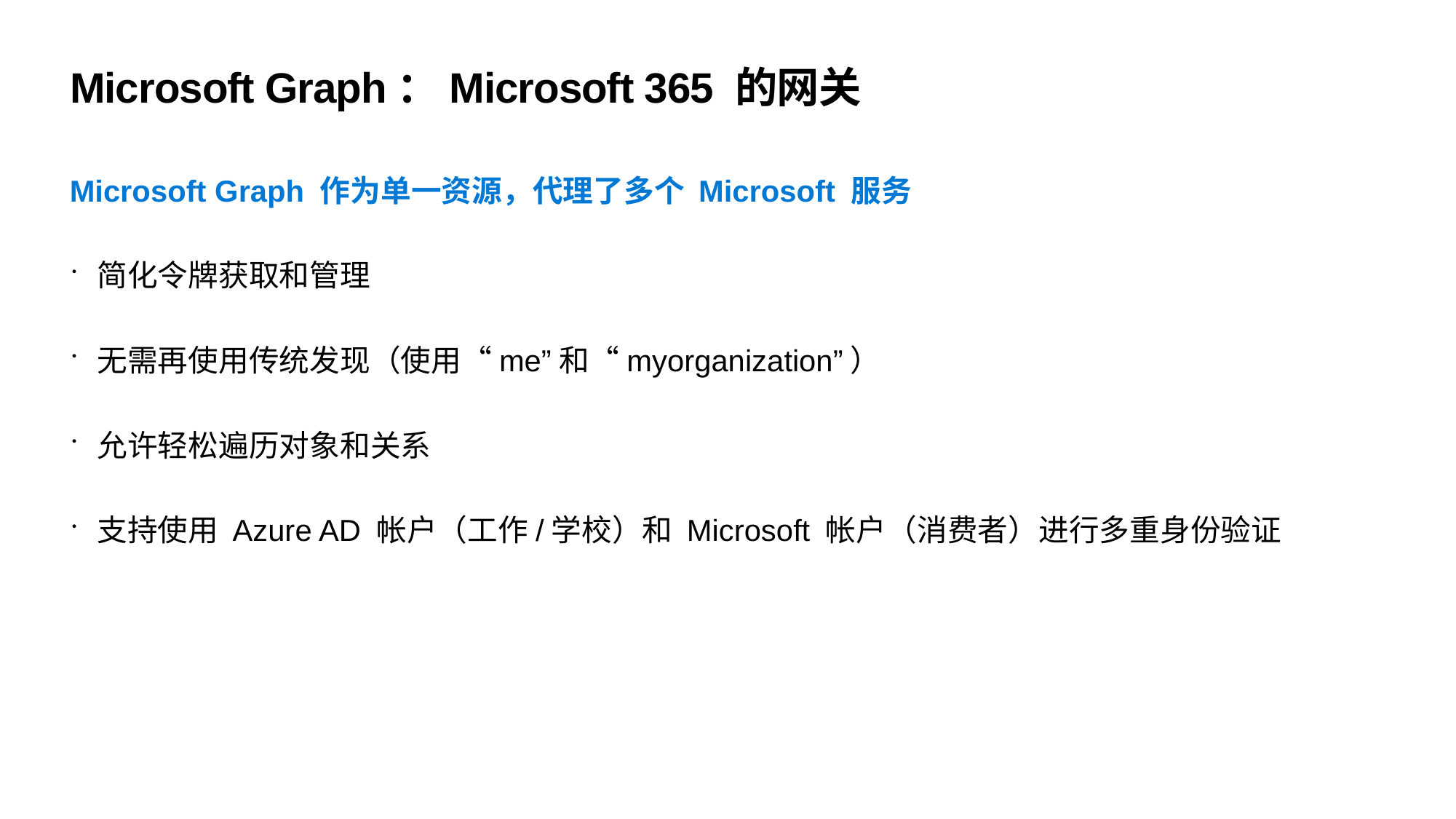

# Microsoft Graph：Microsoft 365 的网关
Microsoft Graph 作为单一资源，代理了多个 Microsoft 服务

简化令牌获取和管理

无需再使用传统发现（使用“me”和“myorganization”）

允许轻松遍历对象和关系

支持使用 Azure AD 帐户（工作/学校）和 Microsoft 帐户（消费者）进行多重身份验证